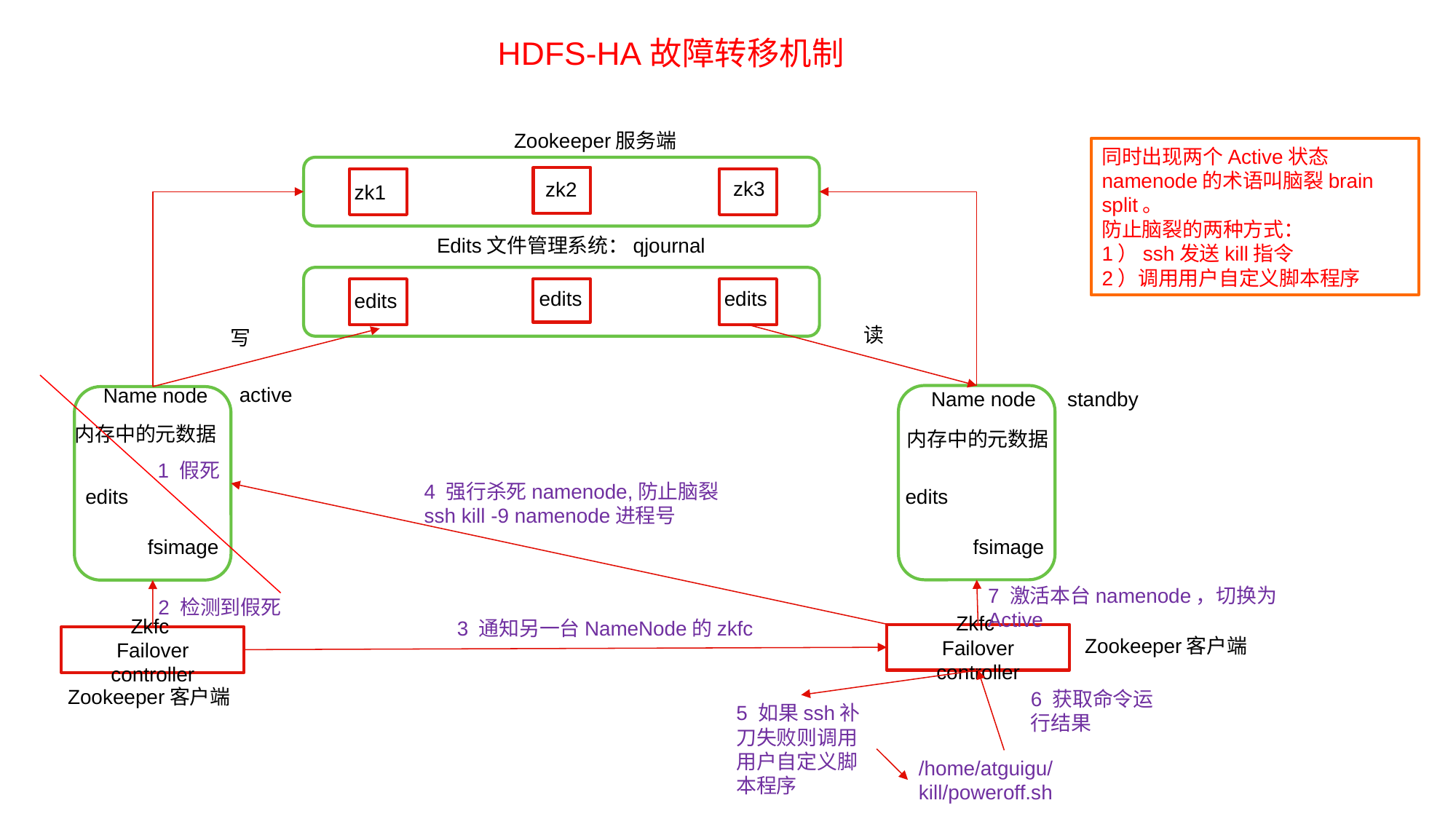

HDFS-HA故障转移机制
Zookeeper服务端
同时出现两个Active状态namenode的术语叫脑裂brain split。
防止脑裂的两种方式：
1）ssh发送kill指令
2）调用用户自定义脚本程序

zk3
zk2
zk1
Edits文件管理系统：qjournal

edits
edits
edits
读
写
active
Name node
Name node
standby

内存中的元数据
内存中的元数据
1 假死
4 强行杀死namenode,防止脑裂
ssh kill -9 namenode进程号
edits
edits
fsimage
fsimage
7 激活本台namenode，切换为Active
2 检测到假死
3 通知另一台NameNode的zkfc
Zkfc
Failover controller
Zkfc
Failover controller
Zookeeper客户端
Zookeeper客户端
6 获取命令运行结果
5 如果ssh补刀失败则调用用户自定义脚本程序
/home/atguigu/kill/poweroff.sh